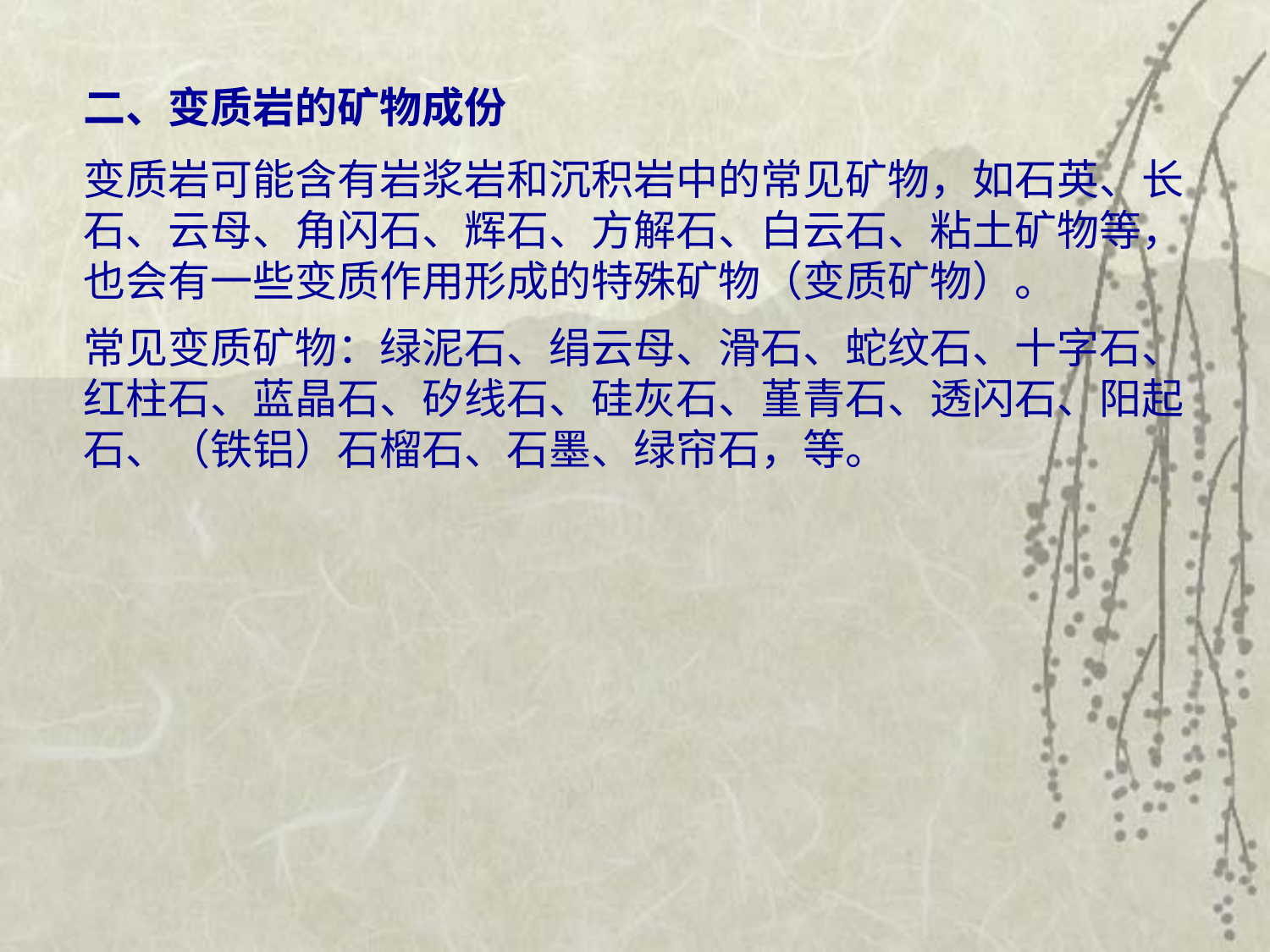

二、变质岩的矿物成份
变质岩可能含有岩浆岩和沉积岩中的常见矿物，如石英、长石、云母、角闪石、辉石、方解石、白云石、粘土矿物等，也会有一些变质作用形成的特殊矿物（变质矿物）。
常见变质矿物：绿泥石、绢云母、滑石、蛇纹石、十字石、红柱石、蓝晶石、矽线石、硅灰石、堇青石、透闪石、阳起石、（铁铝）石榴石、石墨、绿帘石，等。